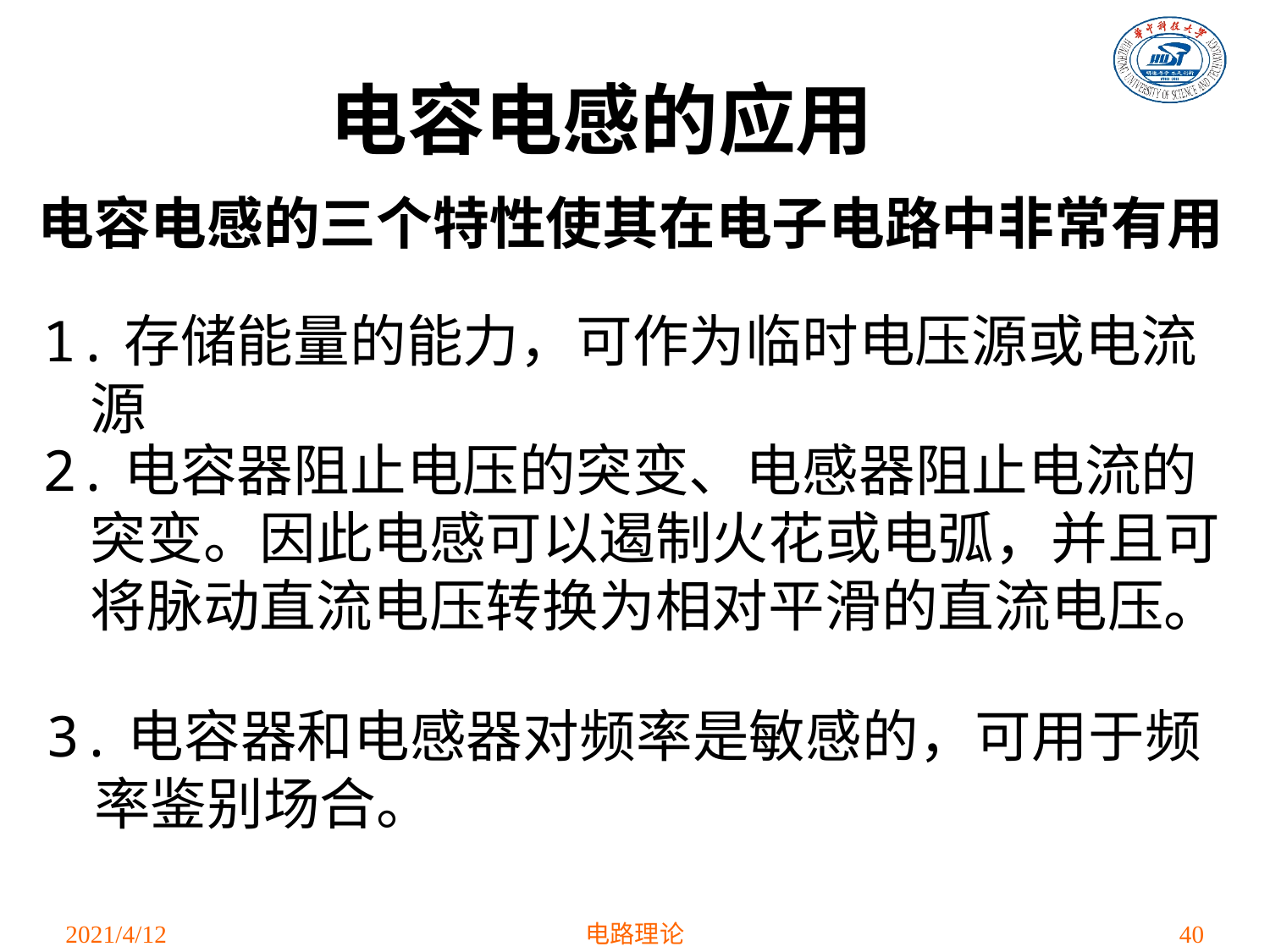

电容电感的应用
电容电感的三个特性使其在电子电路中非常有用
1.存储能量的能力，可作为临时电压源或电流源
2.电容器阻止电压的突变、电感器阻止电流的突变。因此电感可以遏制火花或电弧，并且可将脉动直流电压转换为相对平滑的直流电压。
3.电容器和电感器对频率是敏感的，可用于频率鉴别场合。
2021/4/12
电路理论
40